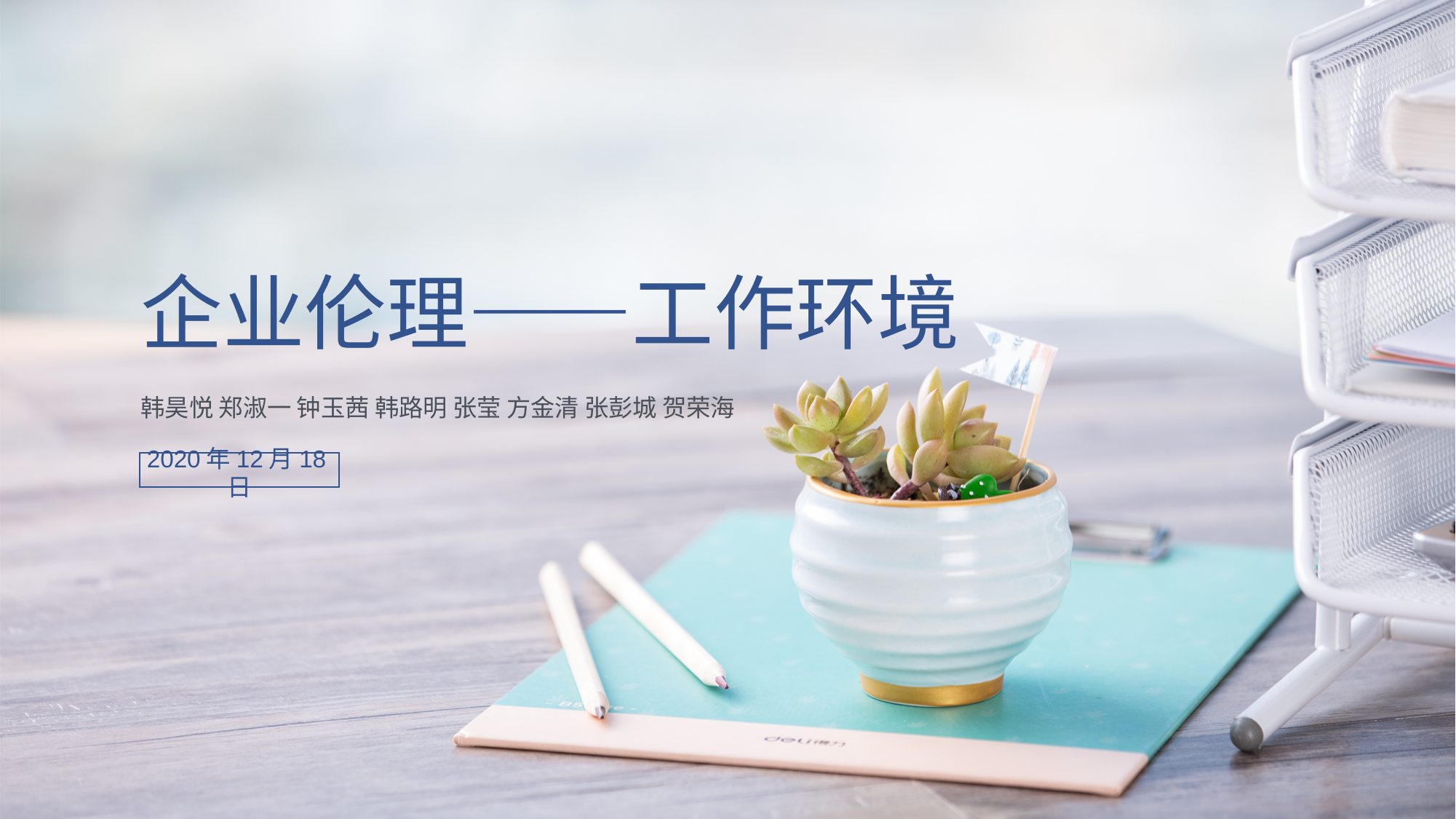

企业伦理——工作环境
韩昊悦 郑淑一 钟玉茜 韩路明 张莹 方金清 张彭城 贺荣海
2020年12月18日